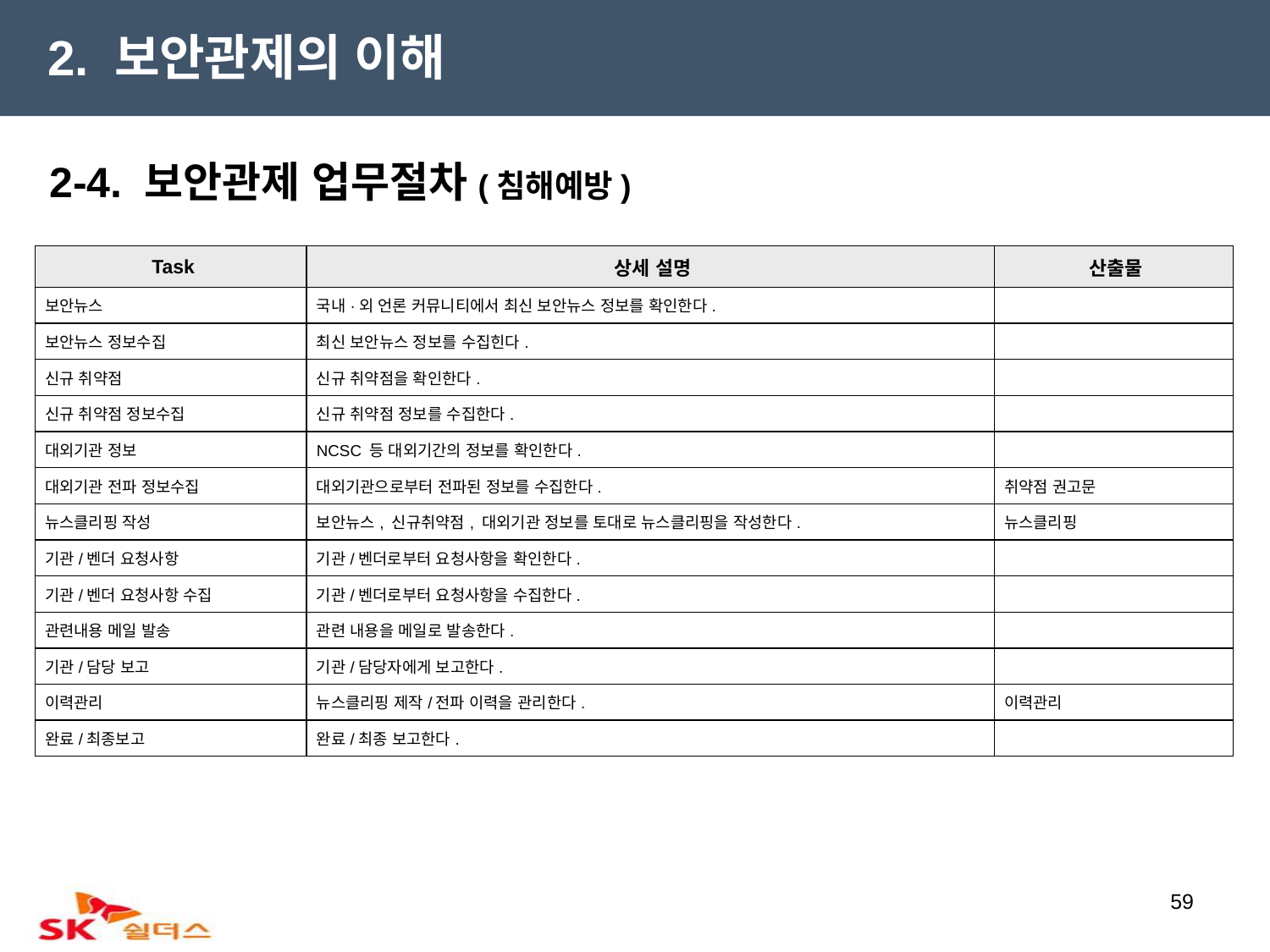

2. 보안관제의 이해
2-4. 보안관제 업무절차(침해예방)
| Task | 상세 설명 | 산출물 |
| --- | --- | --- |
| 보안뉴스 | 국내·외 언론 커뮤니티에서 최신 보안뉴스 정보를 확인한다. |  |
| 보안뉴스 정보수집 | 최신 보안뉴스 정보를 수집힌다. |  |
| 신규 취약점 | 신규 취약점을 확인한다. |  |
| 신규 취약점 정보수집 | 신규 취약점 정보를 수집한다. |  |
| 대외기관 정보 | NCSC 등 대외기간의 정보를 확인한다. |  |
| 대외기관 전파 정보수집 | 대외기관으로부터 전파된 정보를 수집한다. | 취약점 권고문 |
| 뉴스클리핑 작성 | 보안뉴스, 신규취약점, 대외기관 정보를 토대로 뉴스클리핑을 작성한다. | 뉴스클리핑 |
| 기관/벤더 요청사항 | 기관/벤더로부터 요청사항을 확인한다. |  |
| 기관/벤더 요청사항 수집 | 기관/벤더로부터 요청사항을 수집한다. |  |
| 관련내용 메일 발송 | 관련 내용을 메일로 발송한다. |  |
| 기관/담당 보고 | 기관/담당자에게 보고한다. |  |
| 이력관리 | 뉴스클리핑 제작/전파 이력을 관리한다. | 이력관리 |
| 완료/최종보고 | 완료/최종 보고한다. |  |
59